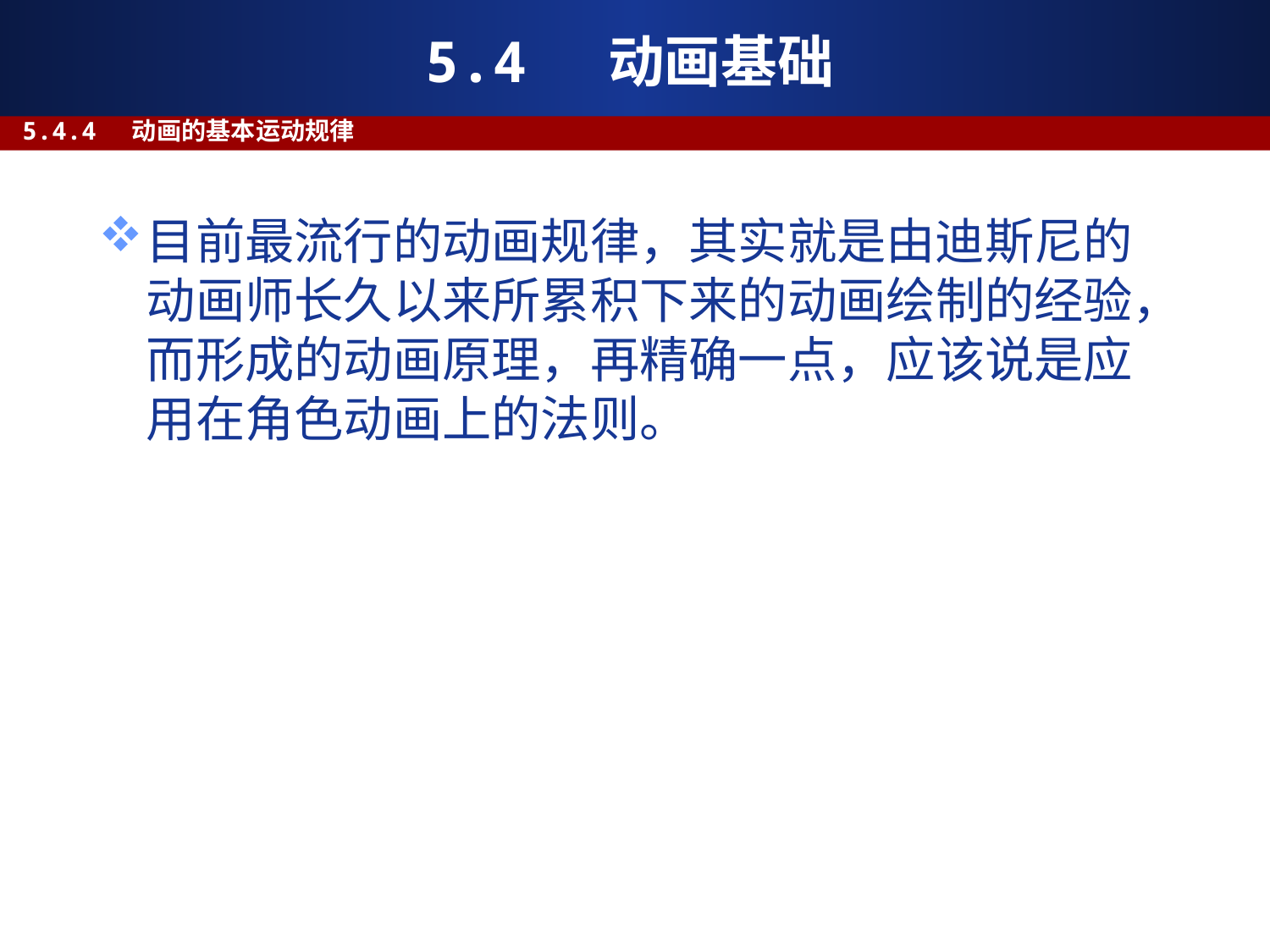

# 5.4  动画基础
5.4.4  动画的基本运动规律
目前最流行的动画规律，其实就是由迪斯尼的动画师长久以来所累积下来的动画绘制的经验，而形成的动画原理，再精确一点，应该说是应用在角色动画上的法则。